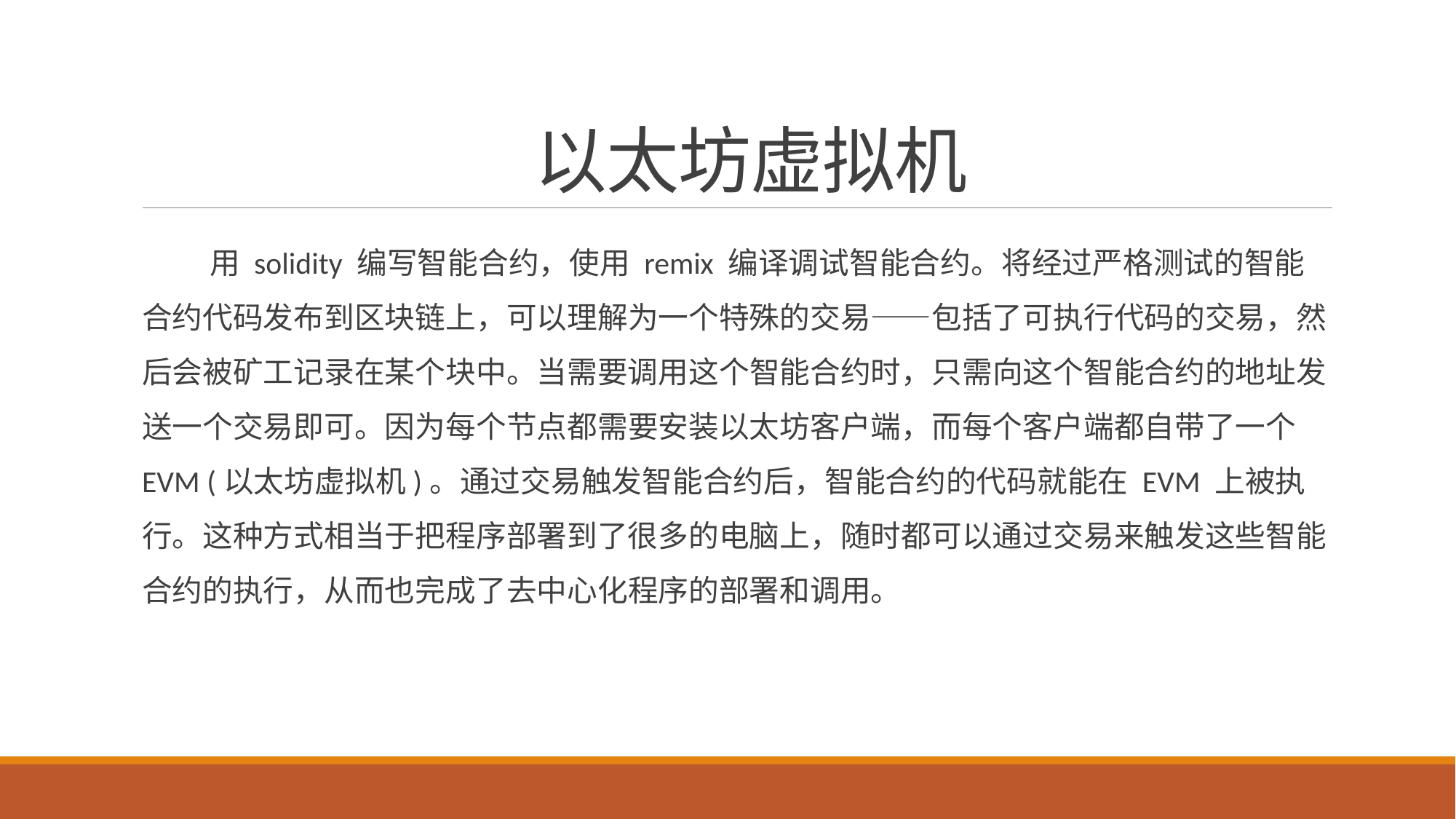

# 以太坊虚拟机
         用 solidity 编写智能合约，使用 remix 编译调试智能合约。将经过严格测试的智能合约代码发布到区块链上，可以理解为一个特殊的交易——包括了可执行代码的交易，然后会被矿工记录在某个块中。当需要调用这个智能合约时，只需向这个智能合约的地址发送一个交易即可。因为每个节点都需要安装以太坊客户端，而每个客户端都自带了一个 EVM (以太坊虚拟机)。通过交易触发智能合约后，智能合约的代码就能在 EVM 上被执行。这种方式相当于把程序部署到了很多的电脑上，随时都可以通过交易来触发这些智能合约的执行，从而也完成了去中心化程序的部署和调用。